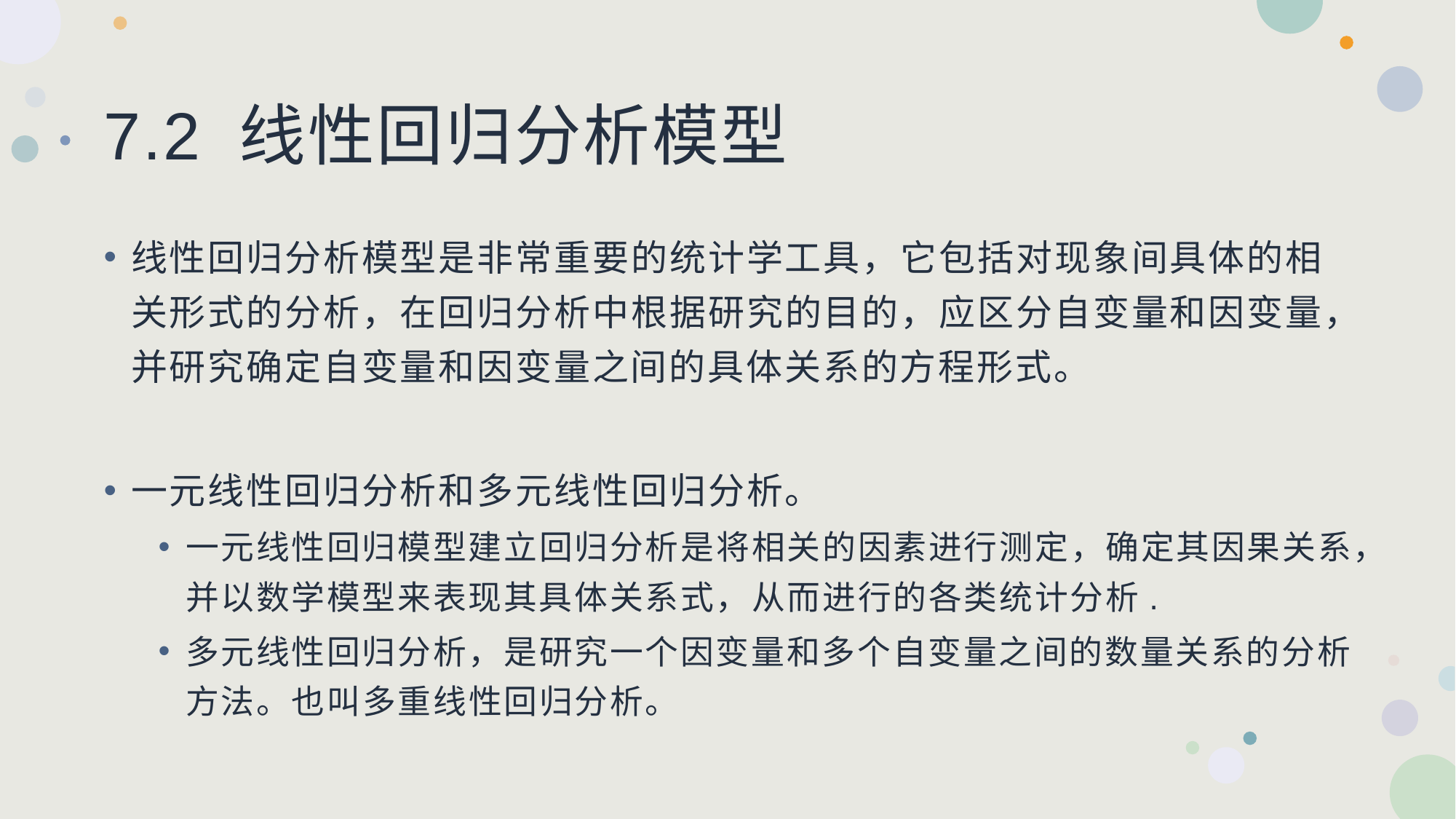

# 7.2 线性回归分析模型
线性回归分析模型是非常重要的统计学工具，它包括对现象间具体的相关形式的分析，在回归分析中根据研究的目的，应区分自变量和因变量，并研究确定自变量和因变量之间的具体关系的方程形式。

一元线性回归分析和多元线性回归分析。
一元线性回归模型建立回归分析是将相关的因素进行测定，确定其因果关系，并以数学模型来表现其具体关系式，从而进行的各类统计分析.
多元线性回归分析，是研究一个因变量和多个自变量之间的数量关系的分析方法。也叫多重线性回归分析。